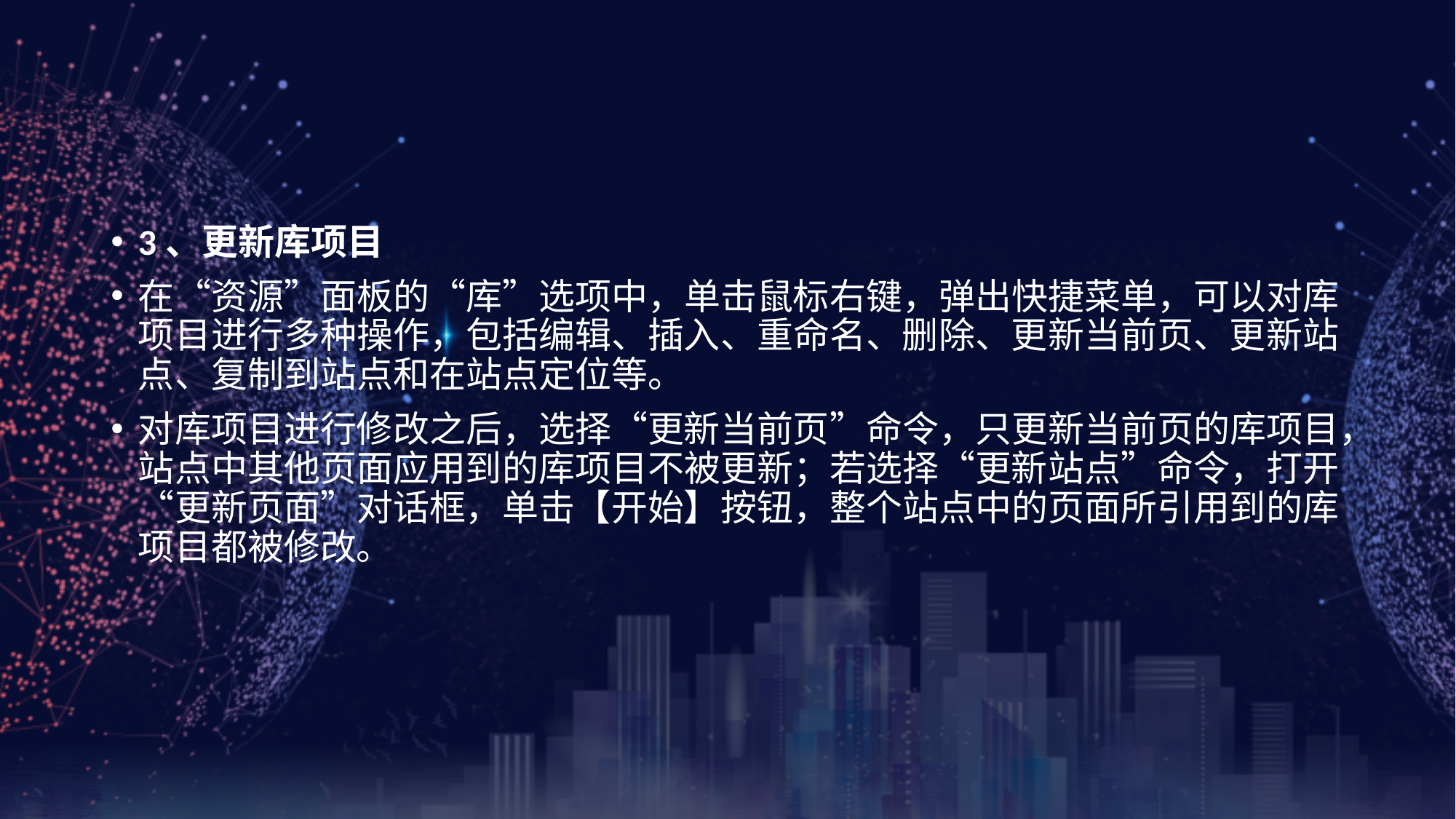

#
3、更新库项目
在“资源”面板的“库”选项中，单击鼠标右键，弹出快捷菜单，可以对库项目进行多种操作，包括编辑、插入、重命名、删除、更新当前页、更新站点、复制到站点和在站点定位等。
对库项目进行修改之后，选择“更新当前页”命令，只更新当前页的库项目，站点中其他页面应用到的库项目不被更新；若选择“更新站点”命令，打开 “更新页面”对话框，单击【开始】按钮，整个站点中的页面所引用到的库项目都被修改。